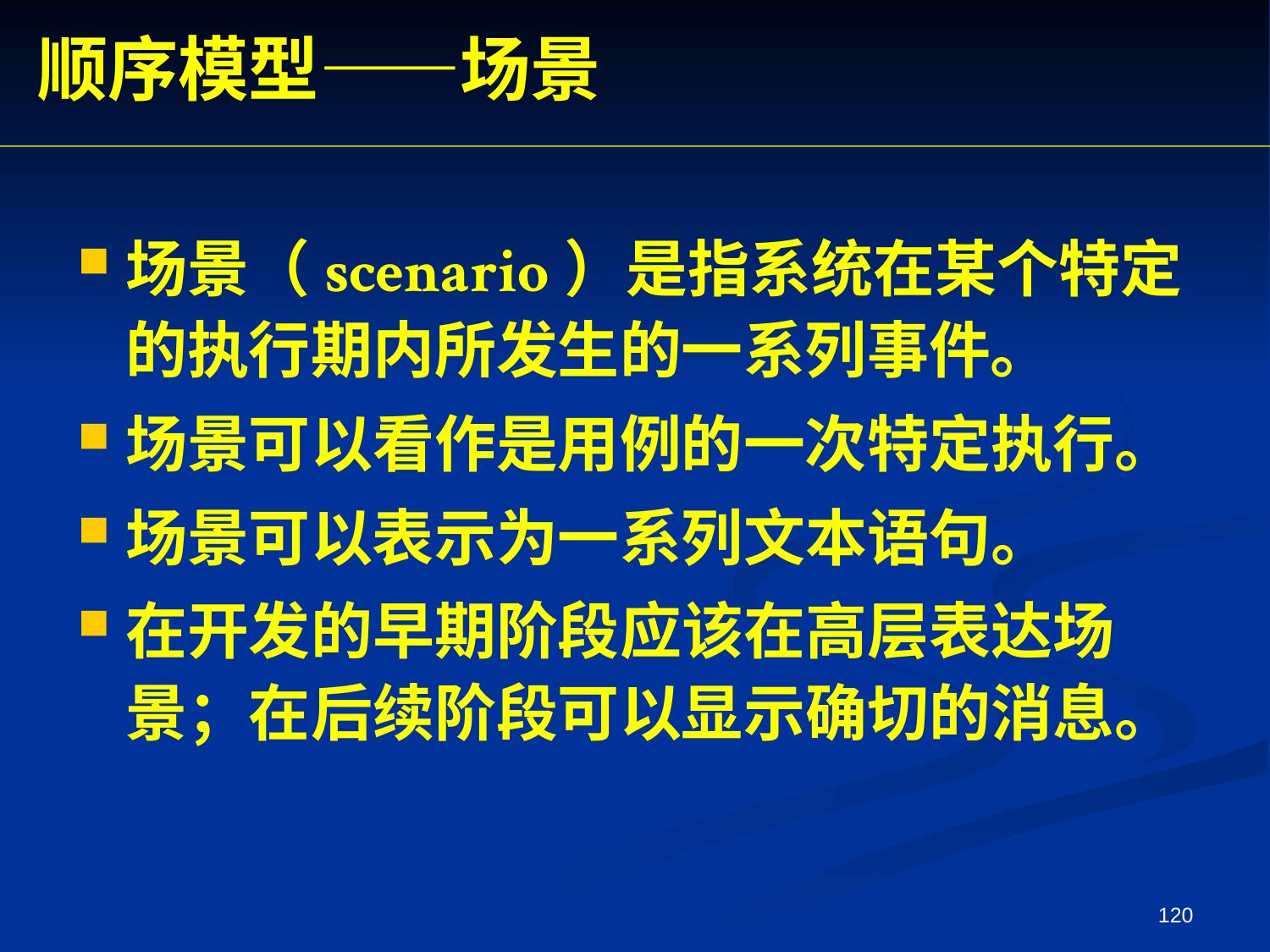

顺序模型——场景

场景（scenario）是指系统在某个特定的执行期内所发生的一系列事件。
场景可以看作是用例的一次特定执行。
场景可以表示为一系列文本语句。
在开发的早期阶段应该在高层表达场景；在后续阶段可以显示确切的消息。

120